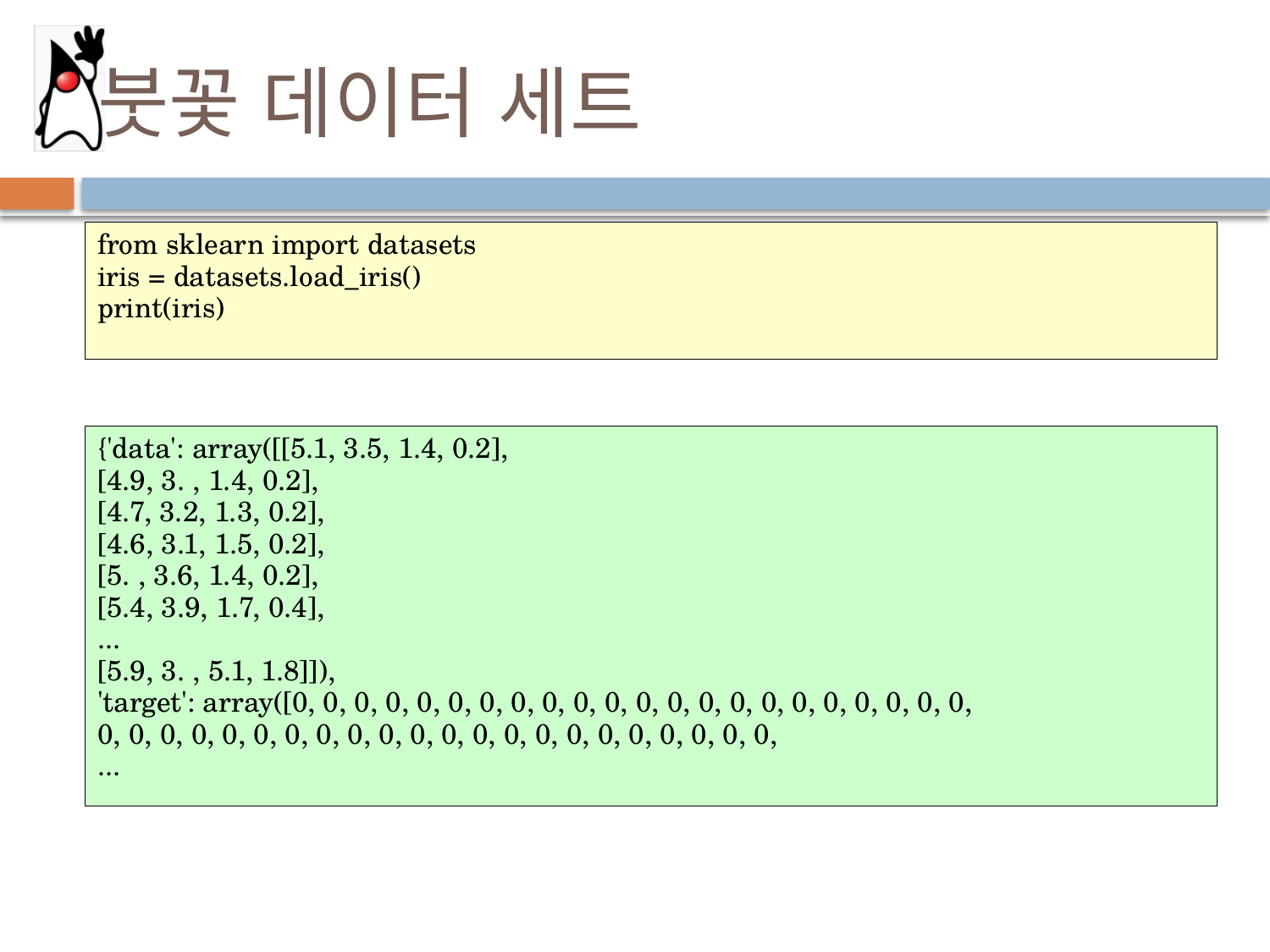

# 붓꽃 데이터 세트
from sklearn import datasets
iris = datasets.load_iris()
print(iris)
{'data': array([[5.1, 3.5, 1.4, 0.2],
[4.9, 3. , 1.4, 0.2],
[4.7, 3.2, 1.3, 0.2],
[4.6, 3.1, 1.5, 0.2],
[5. , 3.6, 1.4, 0.2],
[5.4, 3.9, 1.7, 0.4],
...
[5.9, 3. , 5.1, 1.8]]),
'target': array([0, 0, 0, 0, 0, 0, 0, 0, 0, 0, 0, 0, 0, 0, 0, 0, 0, 0, 0, 0, 0, 0,
0, 0, 0, 0, 0, 0, 0, 0, 0, 0, 0, 0, 0, 0, 0, 0, 0, 0, 0, 0, 0, 0,
...